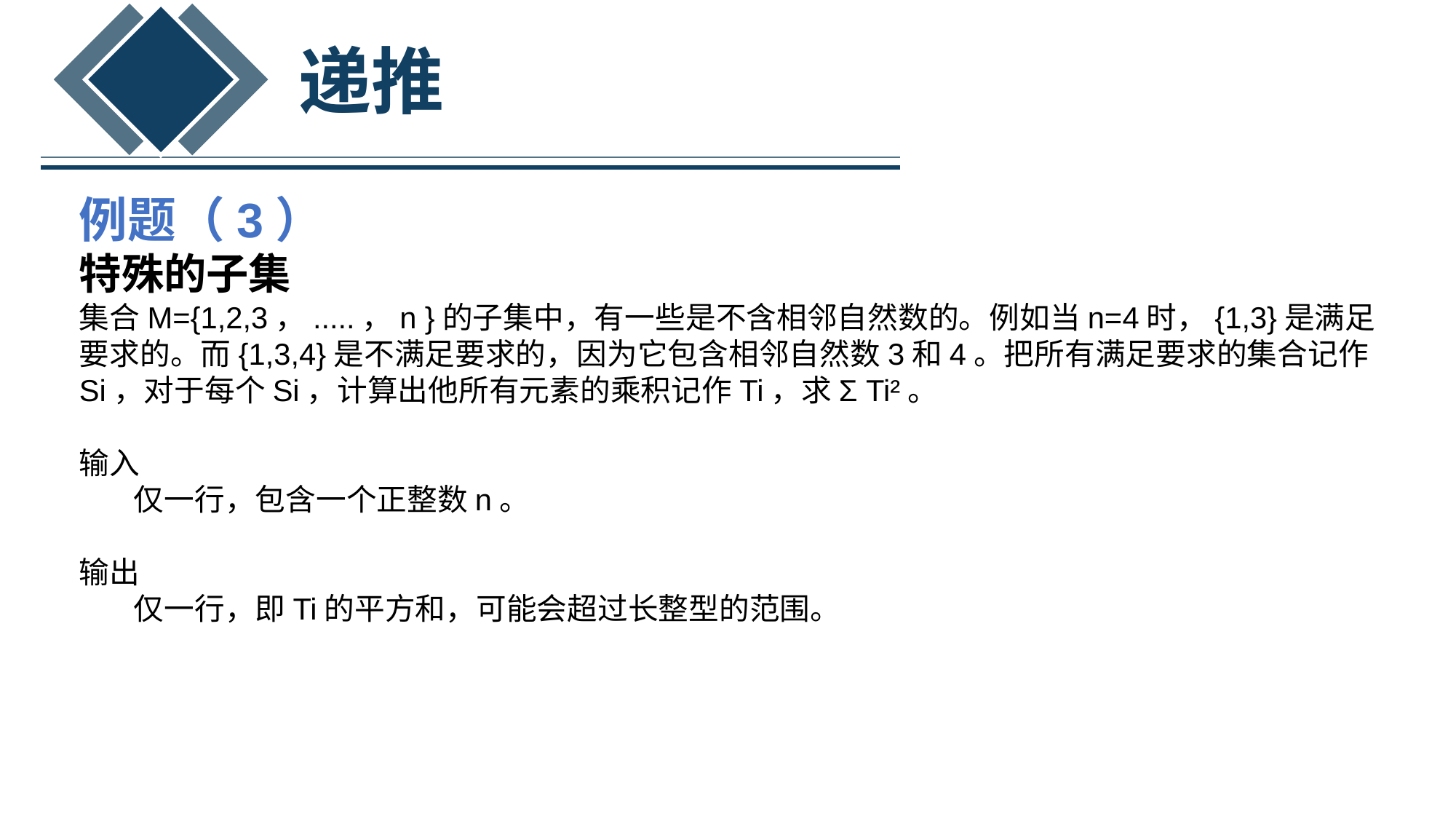

递推
例题（3）
特殊的子集
集合M={1,2,3，.....，n }的子集中，有一些是不含相邻自然数的。例如当n=4时，{1,3}是满足要求的。而{1,3,4}是不满足要求的，因为它包含相邻自然数3和4。把所有满足要求的集合记作Si，对于每个Si，计算出他所有元素的乘积记作Ti，求Σ Ti²。

输入
       仅一行，包含一个正整数n。

输出
       仅一行，即Ti的平方和，可能会超过长整型的范围。